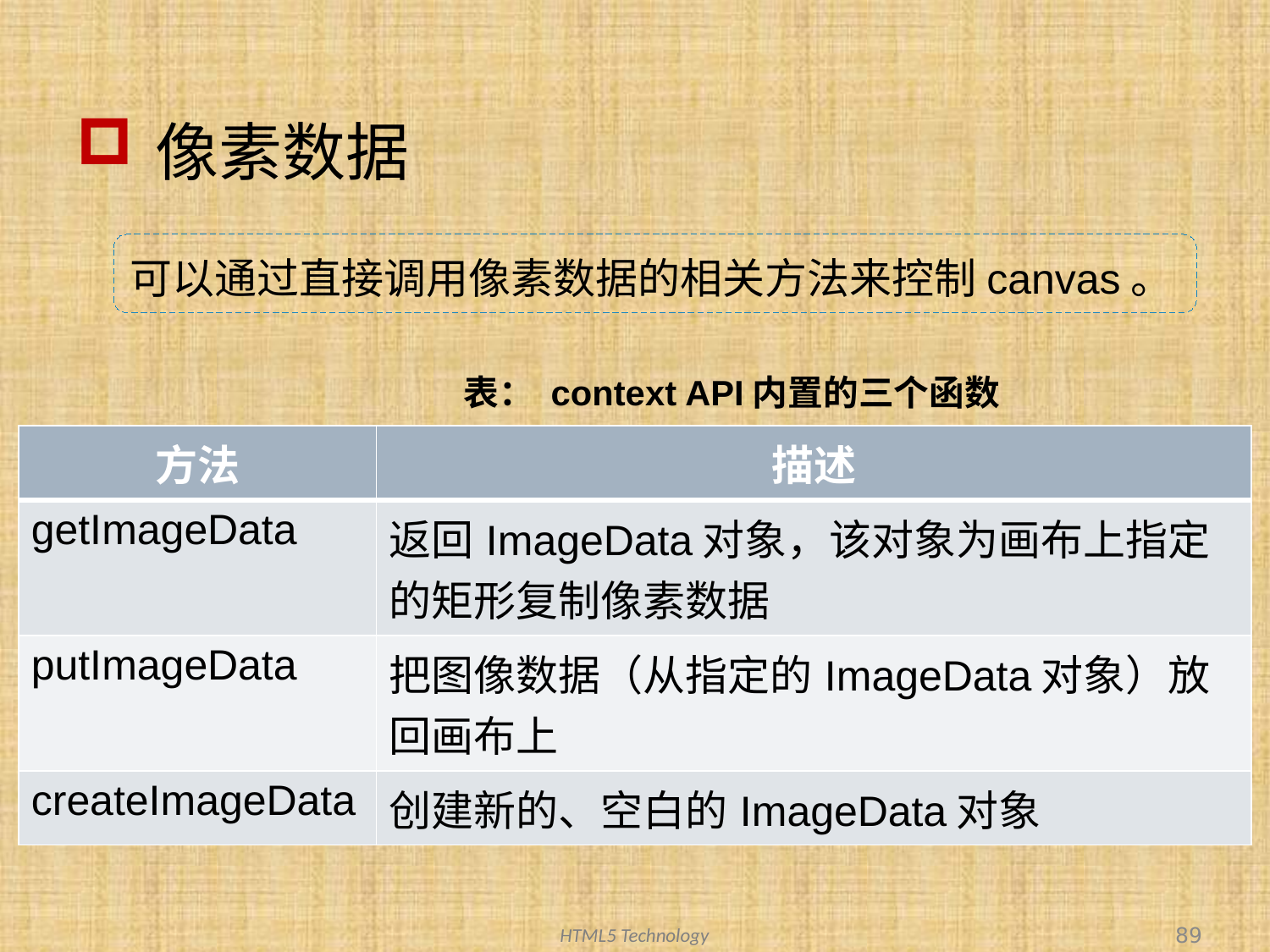

# 像素数据
可以通过直接调用像素数据的相关方法来控制canvas。
表： context API内置的三个函数
| 方法 | 描述 |
| --- | --- |
| getImageData | 返回ImageData对象，该对象为画布上指定的矩形复制像素数据 |
| putImageData | 把图像数据（从指定的ImageData对象）放回画布上 |
| createImageData | 创建新的、空白的ImageData对象 |
89
HTML5 Technology